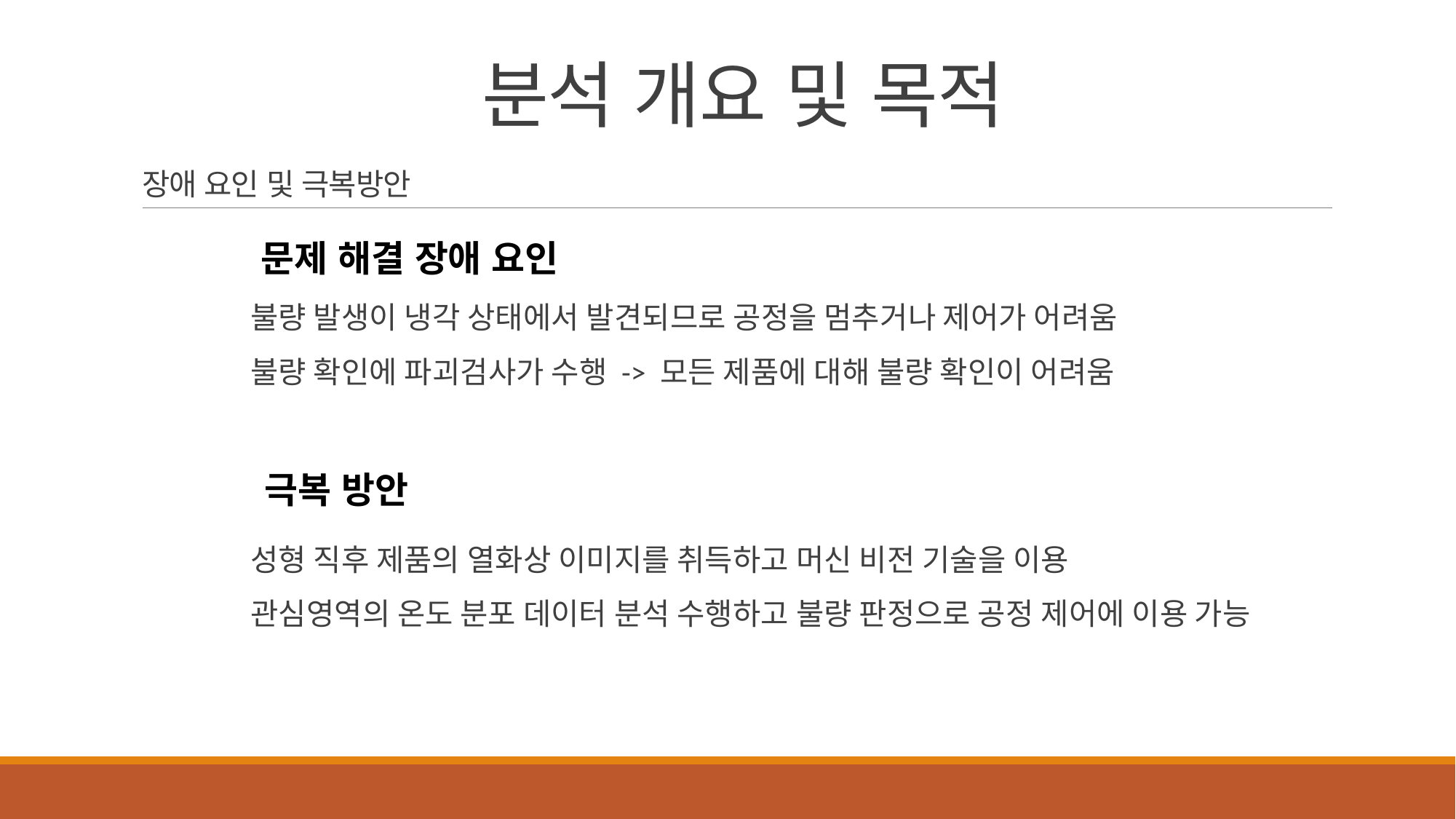

분석 개요 및 목적
# 장애 요인 및 극복방안
문제 해결 장애 요인
불량 발생이 냉각 상태에서 발견되므로 공정을 멈추거나 제어가 어려움
불량 확인에 파괴검사가 수행 -> 모든 제품에 대해 불량 확인이 어려움
극복 방안
성형 직후 제품의 열화상 이미지를 취득하고 머신 비전 기술을 이용
관심영역의 온도 분포 데이터 분석 수행하고 불량 판정으로 공정 제어에 이용 가능